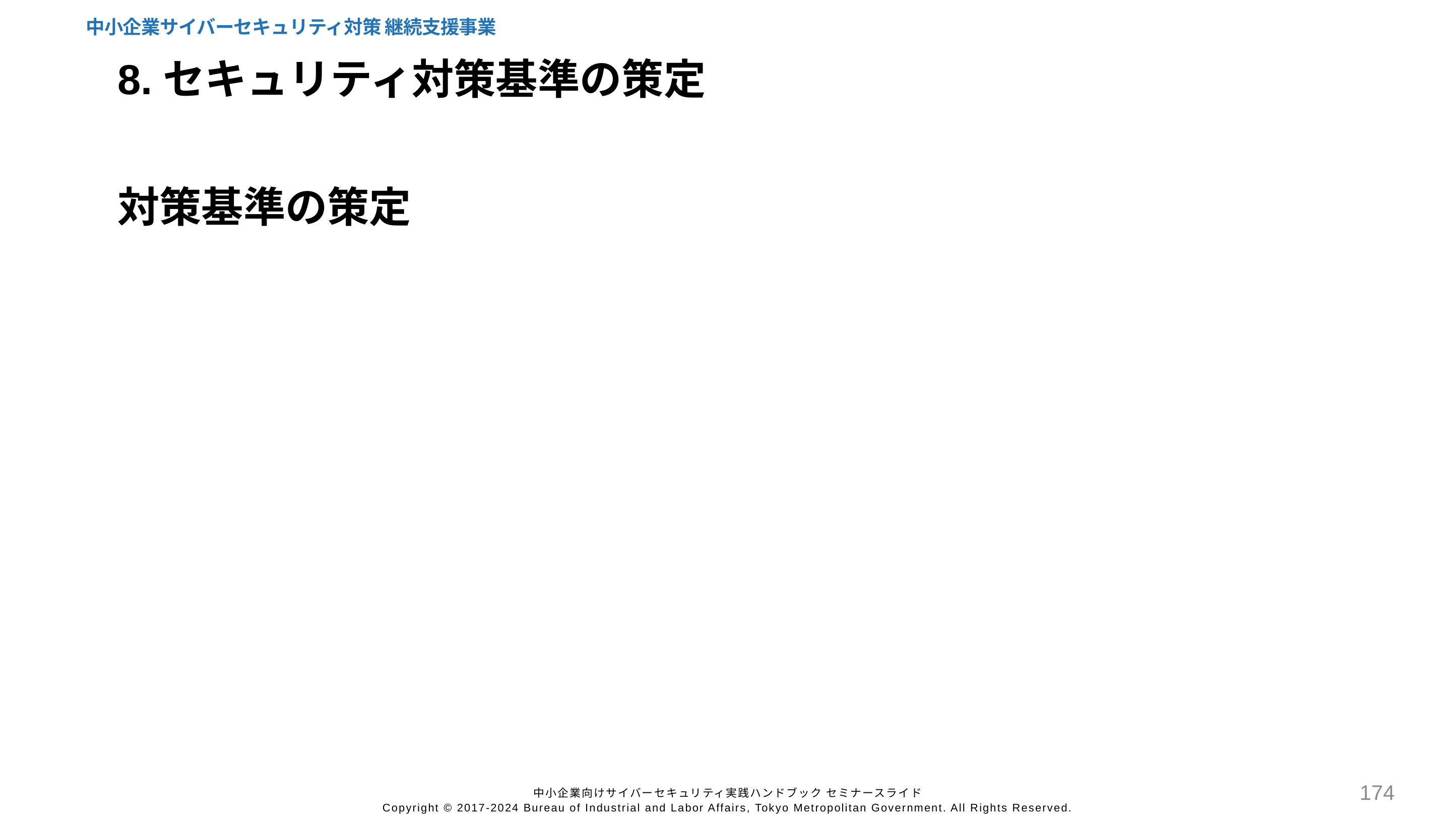

中小企業サイバーセキュリティ対策 継続支援事業
8.セキュリティ対策基準の策定

対策基準の策定
174